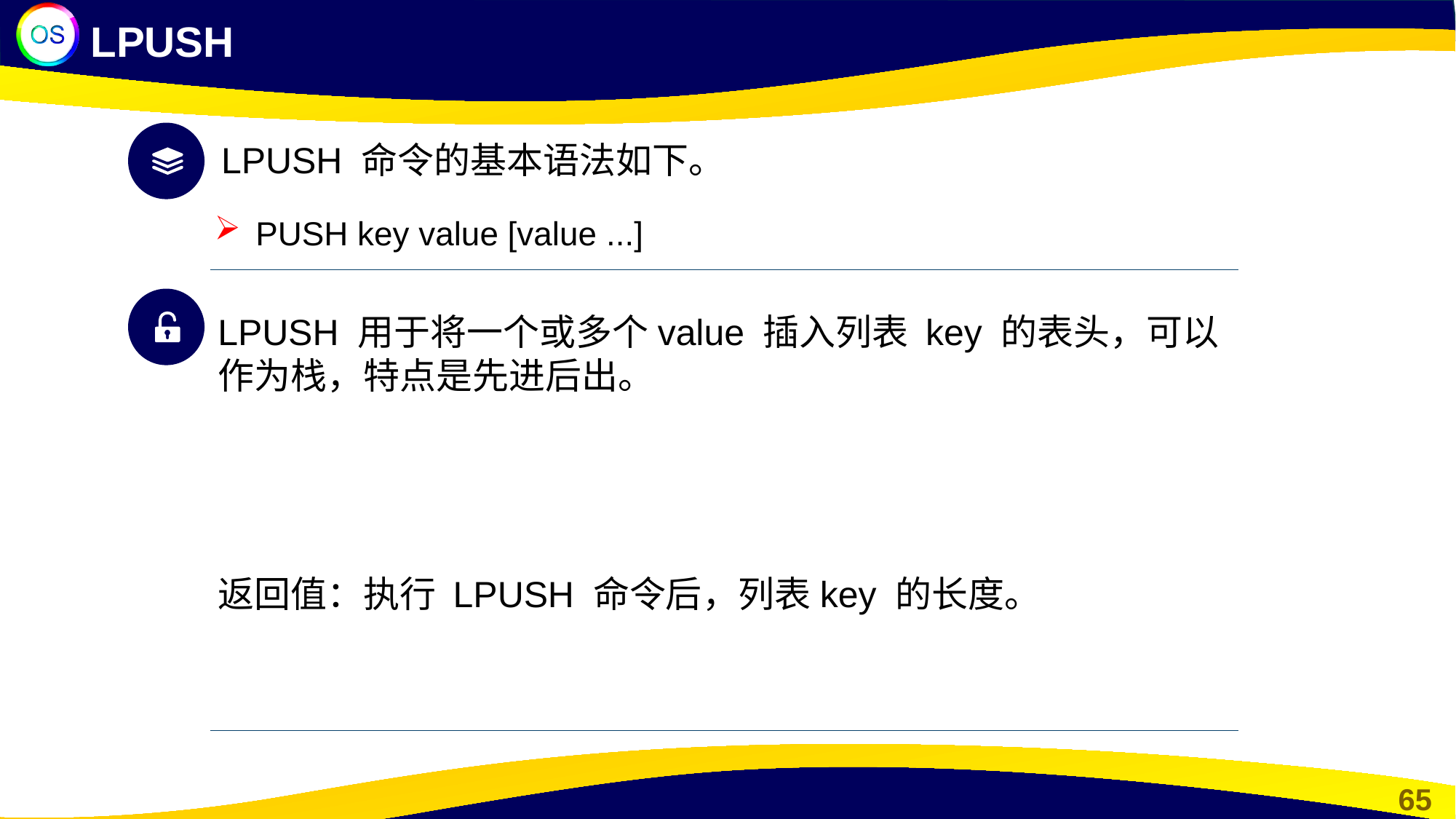

LPUSH

LPUSH 命令的基本语法如下。

PUSH key value [value ...]

LPUSH 用于将一个或多个value 插入列表 key 的表头，可以作为栈，特点是先进后出。

返回值：执行 LPUSH 命令后，列表key 的长度。